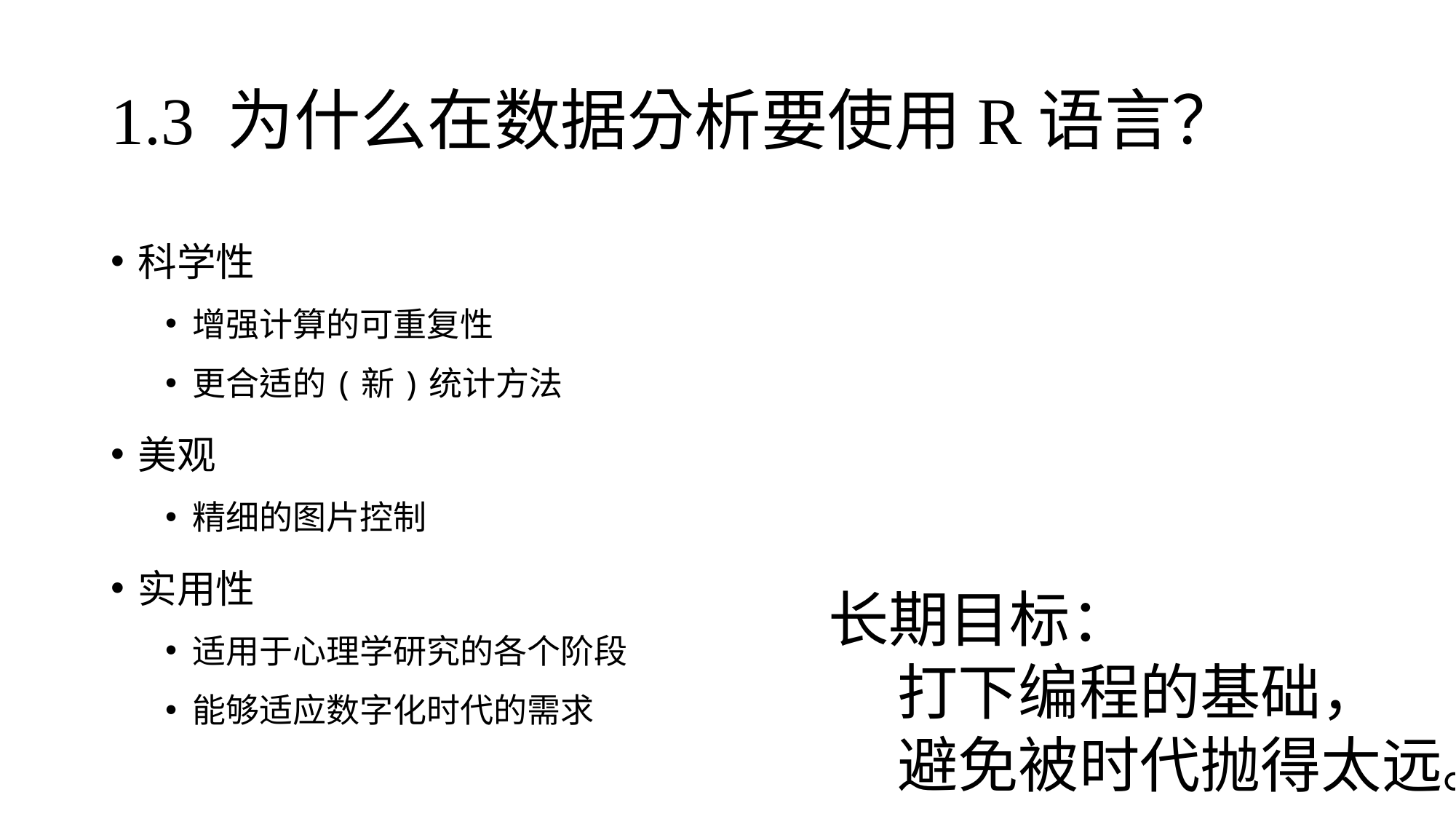

# 1.3 为什么在数据分析要使用R语言？
科学性
增强计算的可重复性
更合适的(新)统计方法
美观
精细的图片控制
实用性
适用于心理学研究的各个阶段
能够适应数字化时代的需求

长期目标：
    打下编程的基础，
    避免被时代抛得太远。